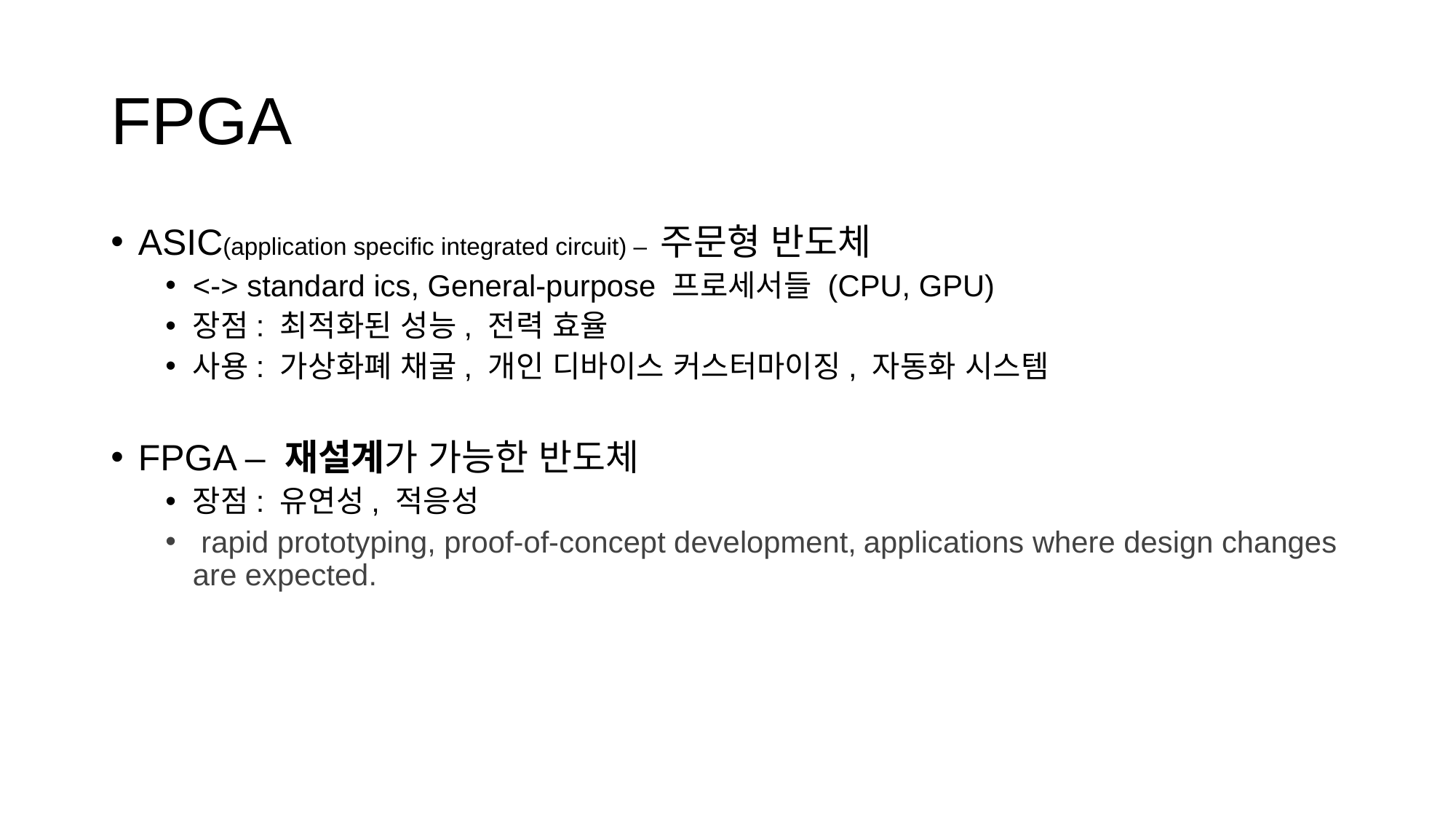

# FPGA
ASIC(application specific integrated circuit) – 주문형 반도체
<-> standard ics, General-purpose 프로세서들 (CPU, GPU)
장점: 최적화된 성능, 전력 효율
사용: 가상화폐 채굴, 개인 디바이스 커스터마이징, 자동화 시스템

FPGA – 재설계가 가능한 반도체
장점: 유연성, 적응성
 rapid prototyping, proof-of-concept development, applications where design changes are expected.